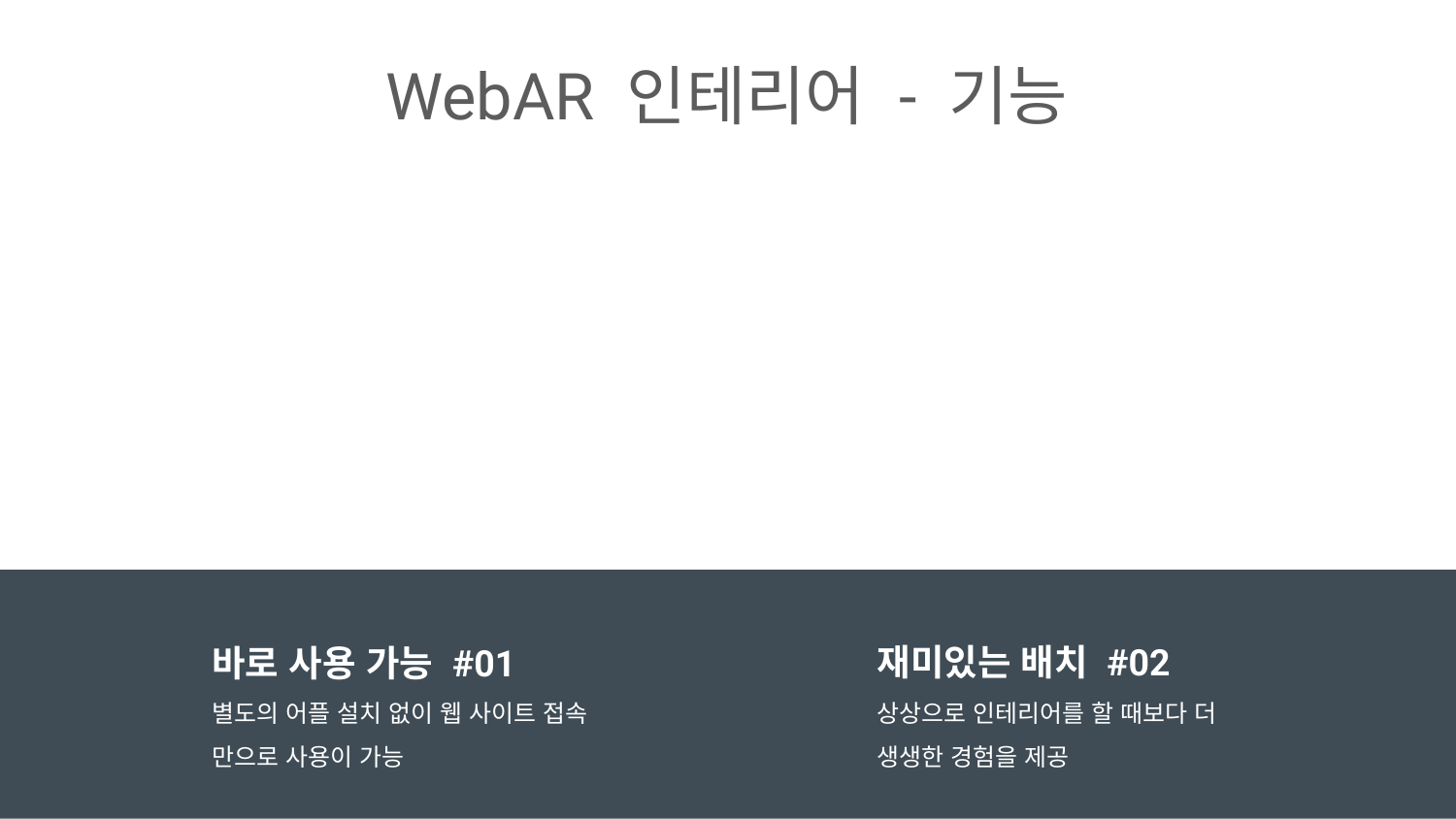

# WebAR 인테리어 - 기능

바로 사용 가능 #01
별도의 어플 설치 없이 웹 사이트 접속 만으로 사용이 가능
재미있는 배치 #02
상상으로 인테리어를 할 때보다 더 생생한 경험을 제공